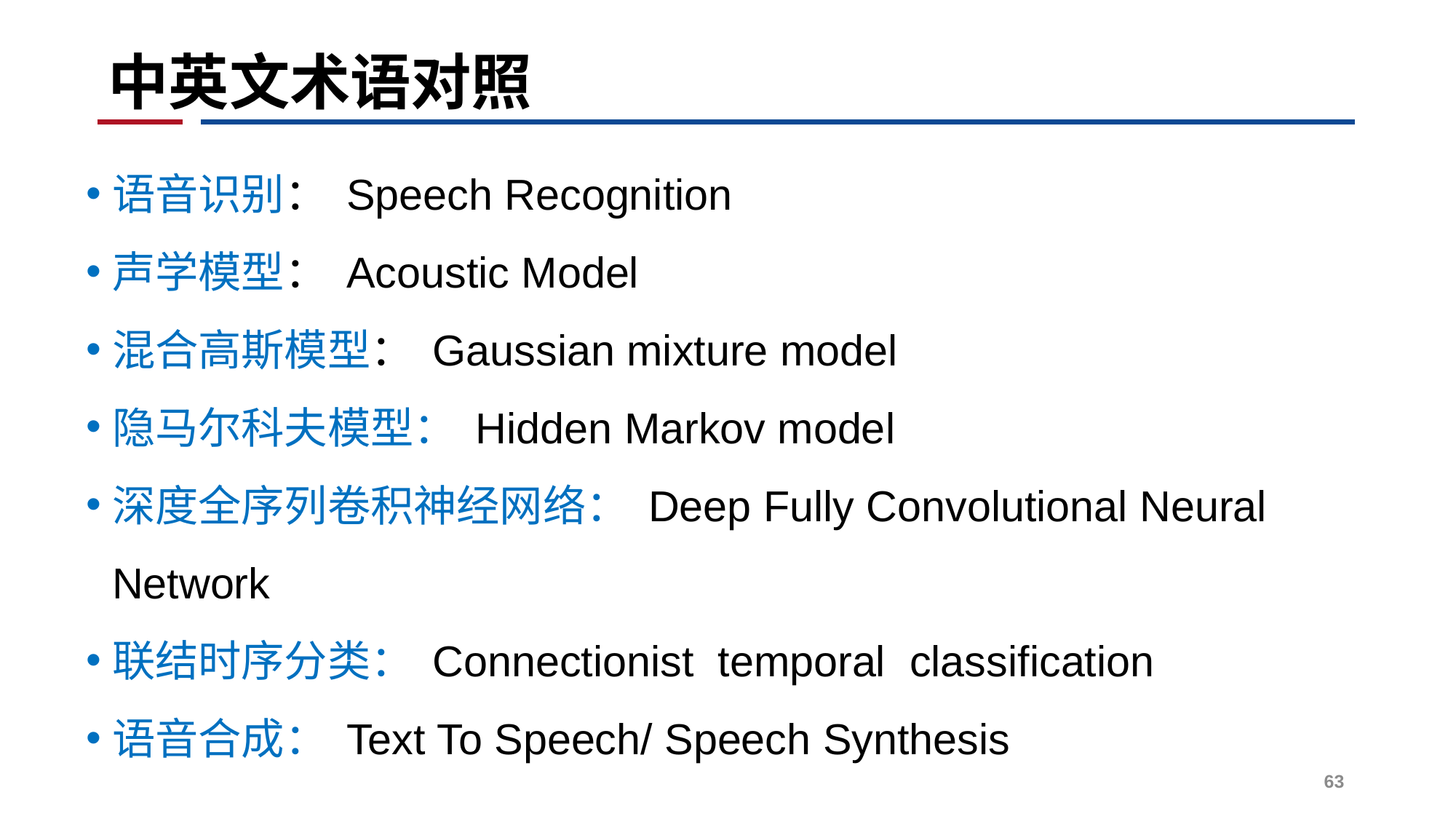

# 中英文术语对照
语音识别： Speech Recognition
声学模型： Acoustic Model
混合高斯模型： Gaussian mixture model
隐马尔科夫模型： Hidden Markov model
深度全序列卷积神经网络： Deep Fully Convolutional Neural Network
联结时序分类： Connectionist  temporal  classification
语音合成： Text To Speech/ Speech Synthesis

63